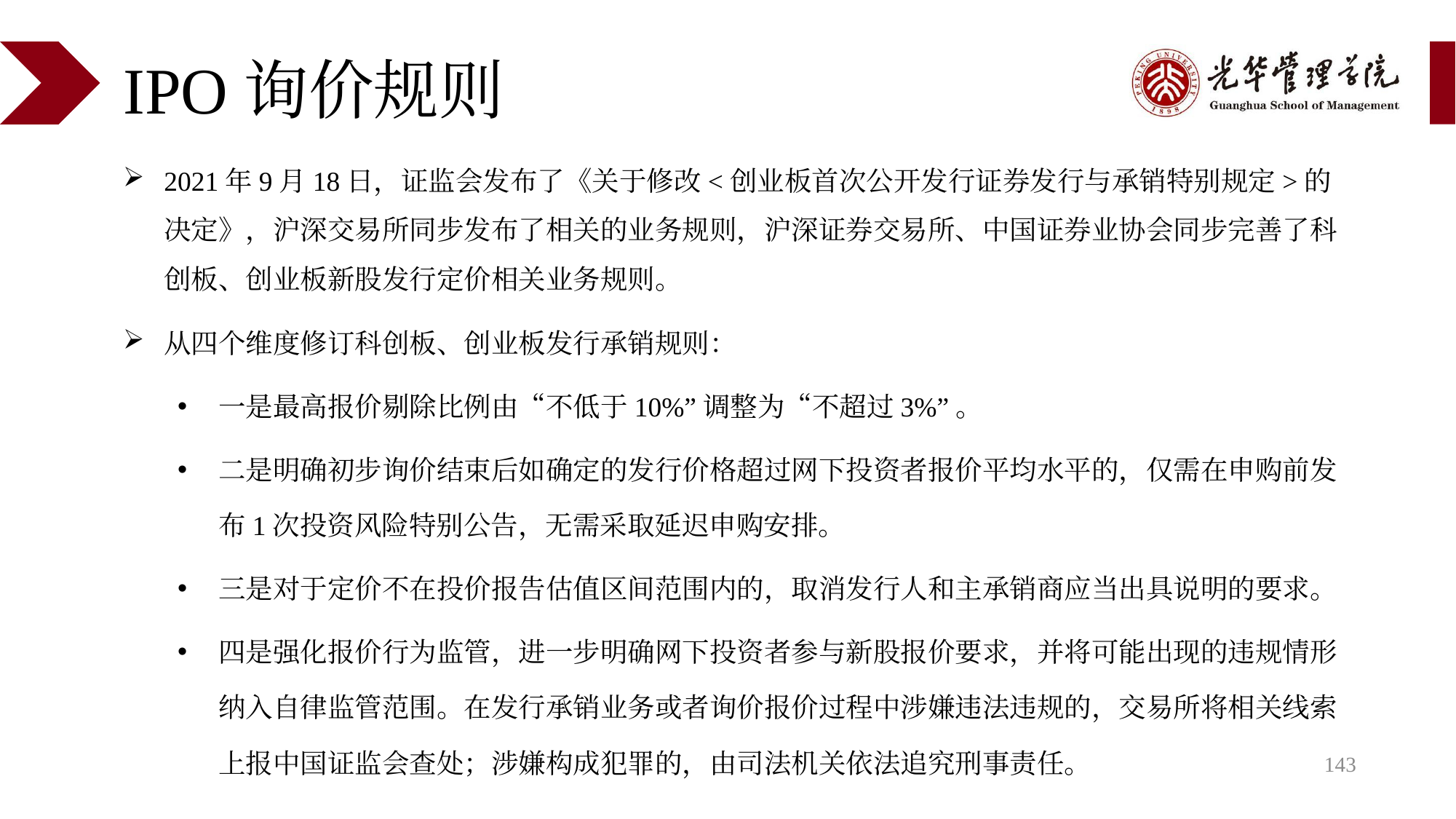

# IPO询价规则
2021年9月18日，证监会发布了《关于修改<创业板首次公开发行证券发行与承销特别规定>的决定》，沪深交易所同步发布了相关的业务规则，沪深证券交易所、中国证券业协会同步完善了科创板、创业板新股发行定价相关业务规则。
从四个维度修订科创板、创业板发行承销规则：
一是最高报价剔除比例由“不低于10%”调整为“不超过3%”。
二是明确初步询价结束后如确定的发行价格超过网下投资者报价平均水平的，仅需在申购前发布1次投资风险特别公告，无需采取延迟申购安排。
三是对于定价不在投价报告估值区间范围内的，取消发行人和主承销商应当出具说明的要求。
四是强化报价行为监管，进一步明确网下投资者参与新股报价要求，并将可能出现的违规情形纳入自律监管范围。在发行承销业务或者询价报价过程中涉嫌违法违规的，交易所将相关线索上报中国证监会查处；涉嫌构成犯罪的，由司法机关依法追究刑事责任。
143